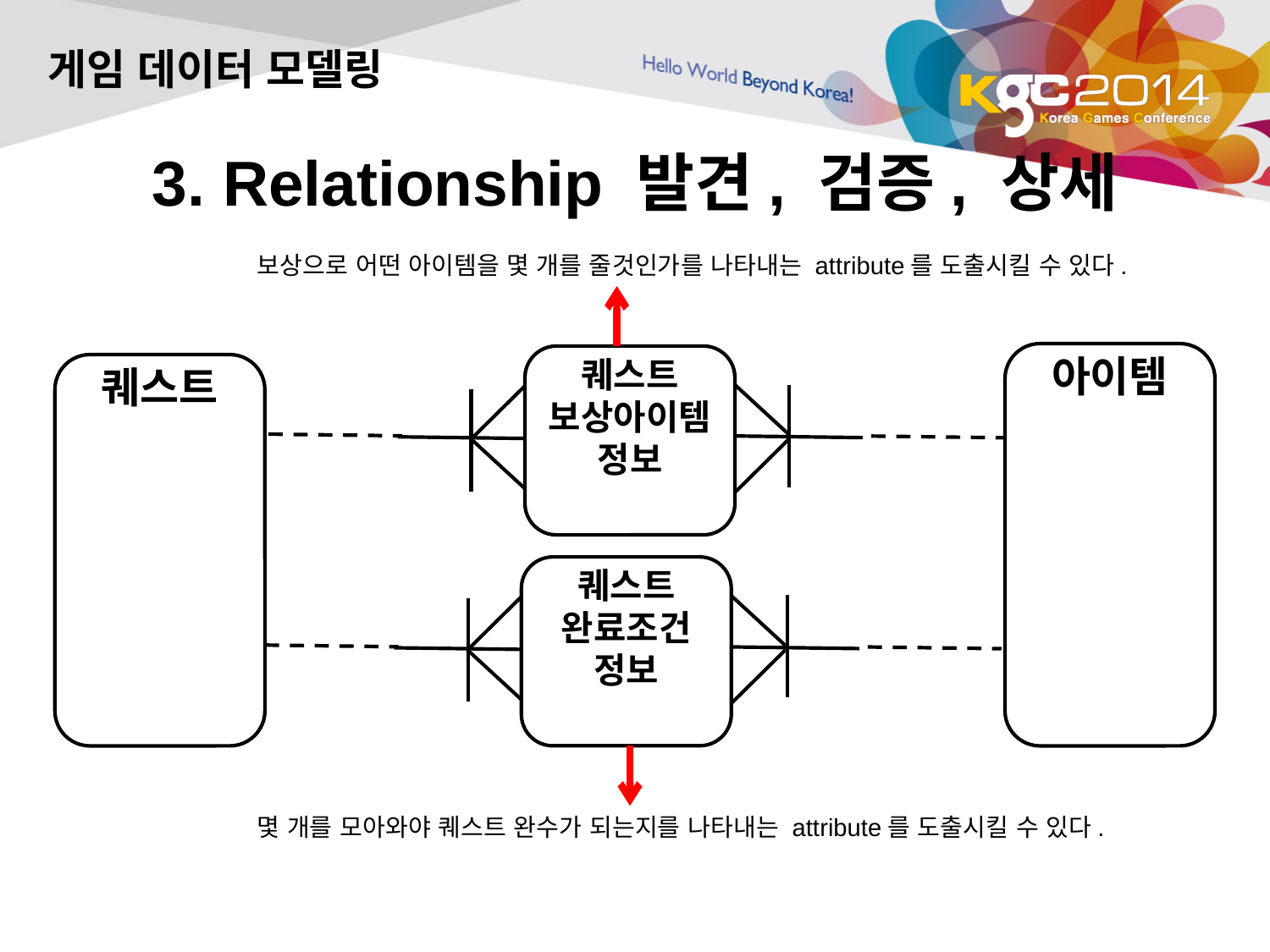

게임 데이터 모델링
# 3. Relationship 발견, 검증, 상세
보상으로 어떤 아이템을 몇 개를 줄것인가를 나타내는 attribute를 도출시킬 수 있다.

아이템

퀘스트
보상아이템
정보

퀘스트

퀘스트
완료조건
정보
몇 개를 모아와야 퀘스트 완수가 되는지를 나타내는 attribute를 도출시킬 수 있다.